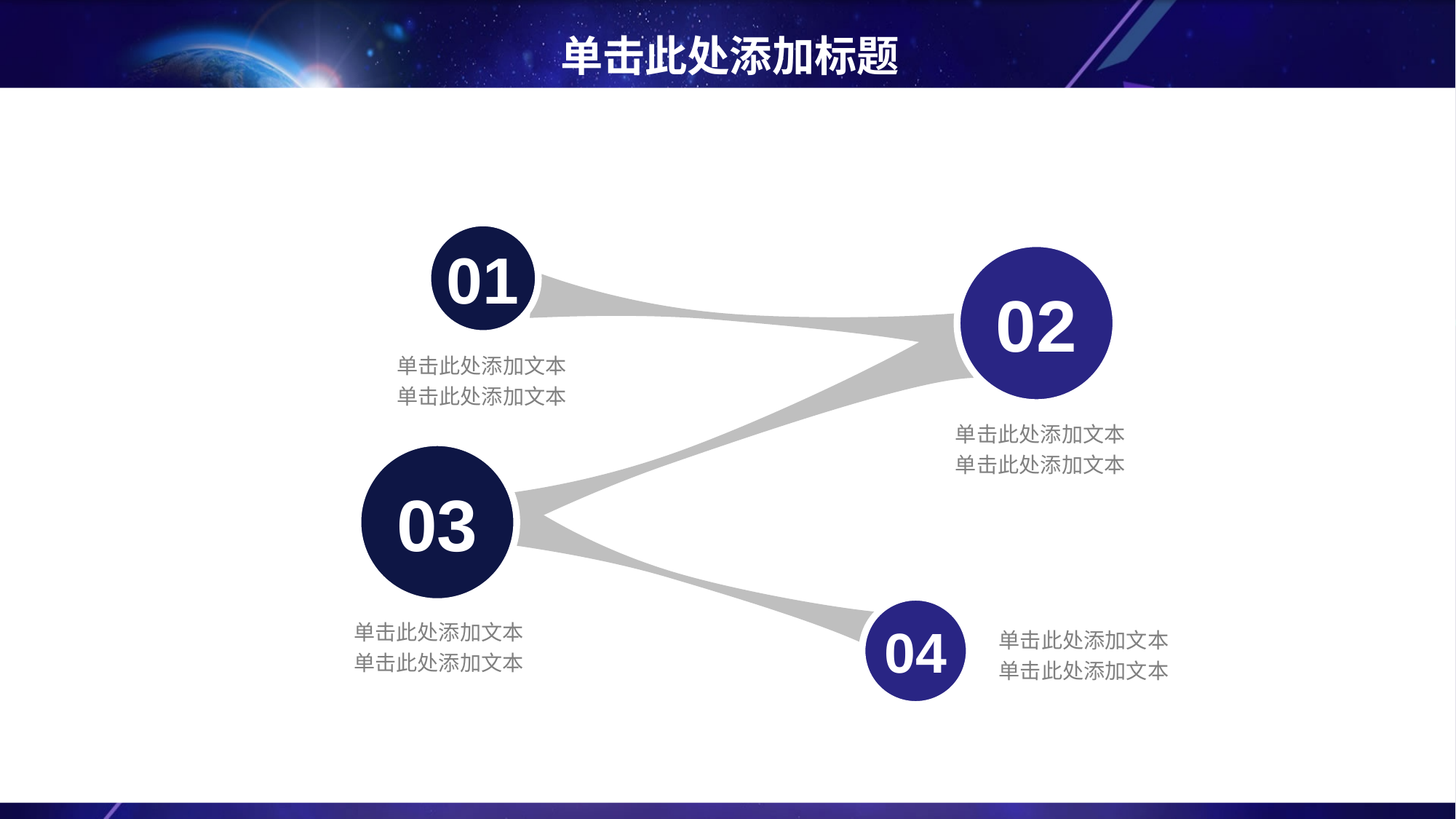

# 单击此处添加标题
01
02

03

04
单击此处添加文本
单击此处添加文本
单击此处添加文本
单击此处添加文本
单击此处添加文本
单击此处添加文本
单击此处添加文本
单击此处添加文本